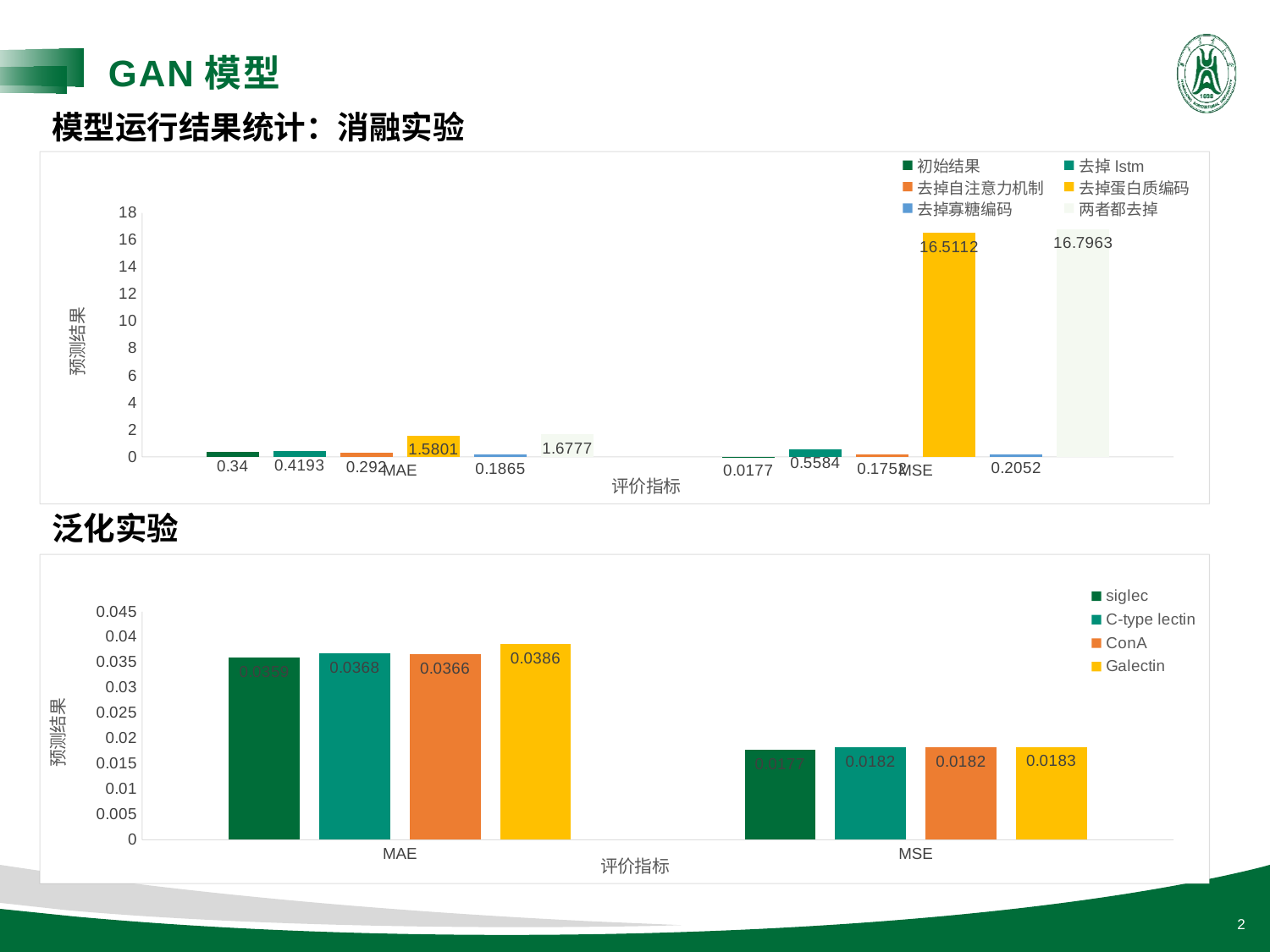

GAN模型
模型运行结果统计：消融实验

### Chart

| Category | 初始结果 | 去掉lstm | 去掉自注意力机制 | 去掉蛋白质编码 | 去掉寡糖编码 | 两者都去掉 |
|---|---|---|---|---|---|---|
| MAE | 0.34 | 0.4193 | 0.292 | 1.5801 | 0.1865 | 1.6777 |
| MSE | 0.0177 | 0.5584 | 0.1752 | 16.5112 | 0.2052 | 16.7963 |
泛化实验

### Chart

| Category | siglec | C-type lectin | ConA | Galectin |
|---|---|---|---|---|
| MAE | 0.0359 | 0.0368 | 0.0366 | 0.0386 |
| MSE | 0.0177 | 0.0182 | 0.0182 | 0.0183 |
2